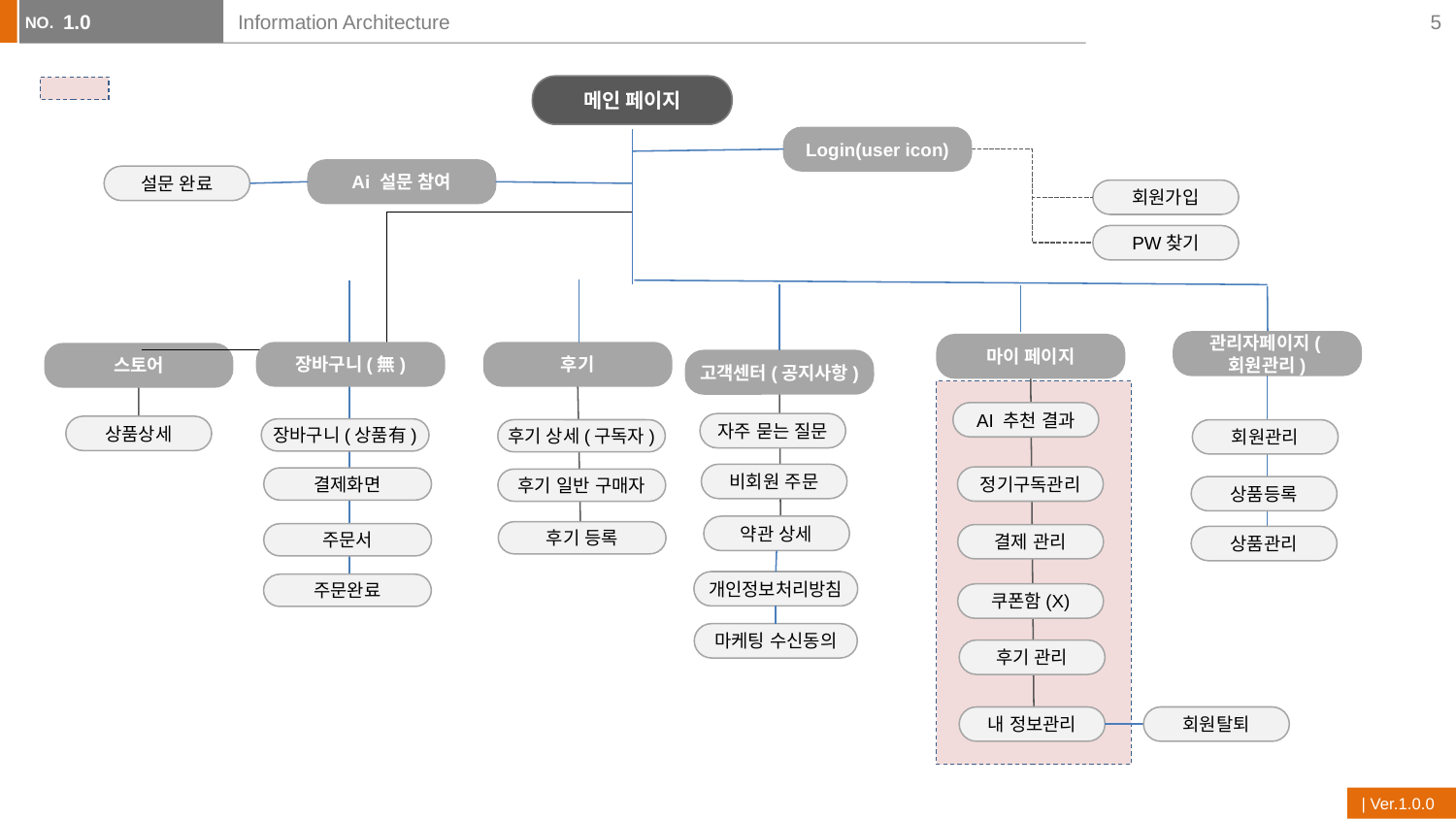

5
1.0
# Information Architecture
메인 페이지

Login(user icon)
Ai 설문 참여
설문 완료
회원가입
PW찾기
관리자페이지(회원관리)
마이 페이지
장바구니(無)
후기
스토어
고객센터(공지사항)

AI 추천 결과
자주 묻는 질문
상품상세
장바구니(상품有)
후기 상세(구독자)
회원관리
비회원 주문
정기구독관리
결제화면
후기 일반 구매자
상품등록
약관 상세
후기 등록
주문서
결제 관리
상품관리
개인정보처리방침
주문완료
쿠폰함(X)
마케팅 수신동의
후기 관리
내 정보관리
회원탈퇴